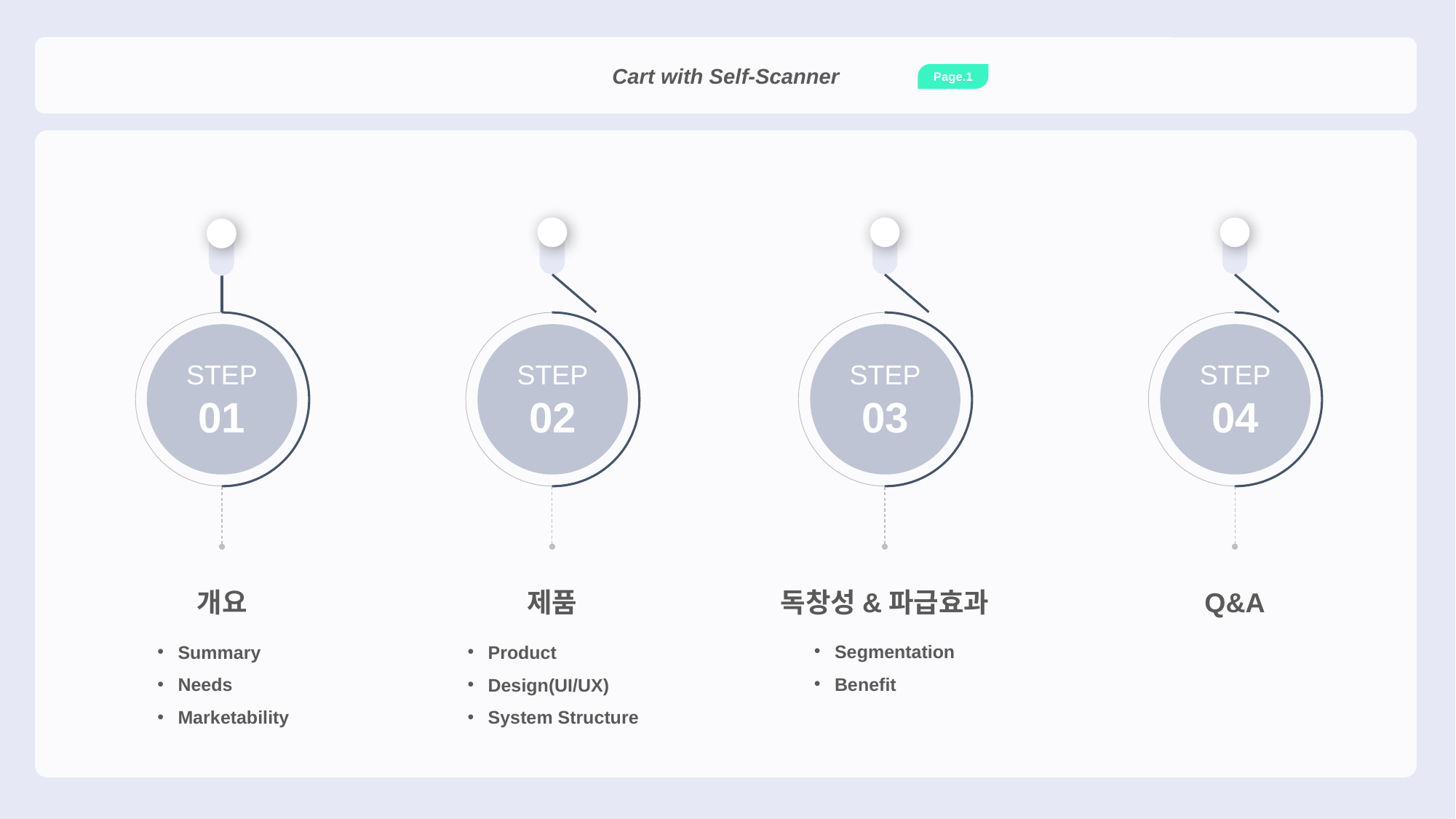

Cart with Self-Scanner
Page.1

STEP
01
STEP
03
STEP
04
STEP
02
독창성&파급효과
Q&A
개요
제품
Segmentation
Benefit
Summary
Needs
Marketability
Product
Design(UI/UX)
System Structure